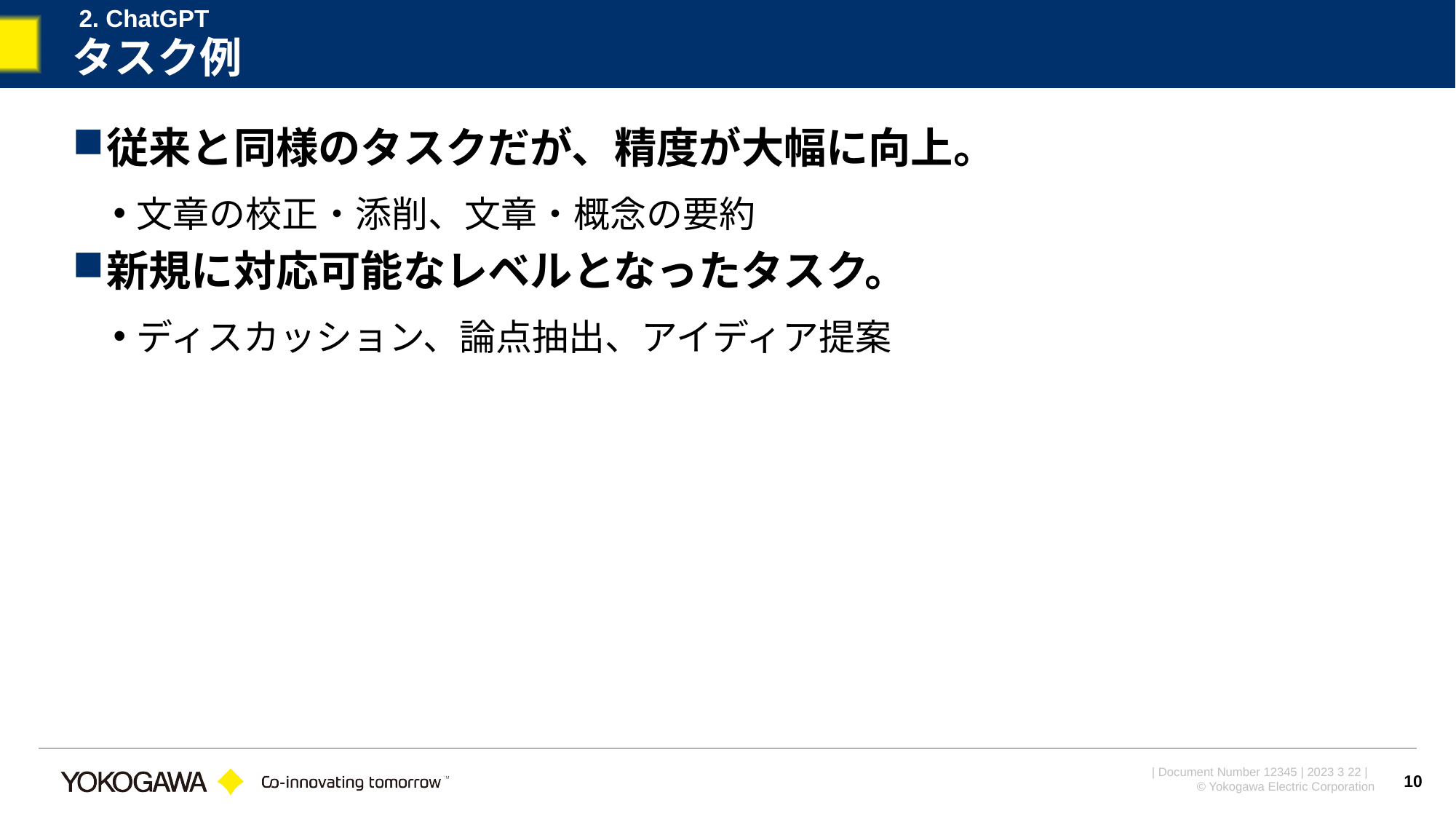

2. ChatGPT
# タスク例
従来と同様のタスクだが、精度が大幅に向上。
文章の校正・添削、文章・概念の要約
新規に対応可能なレベルとなったタスク。
ディスカッション、論点抽出、アイディア提案
10